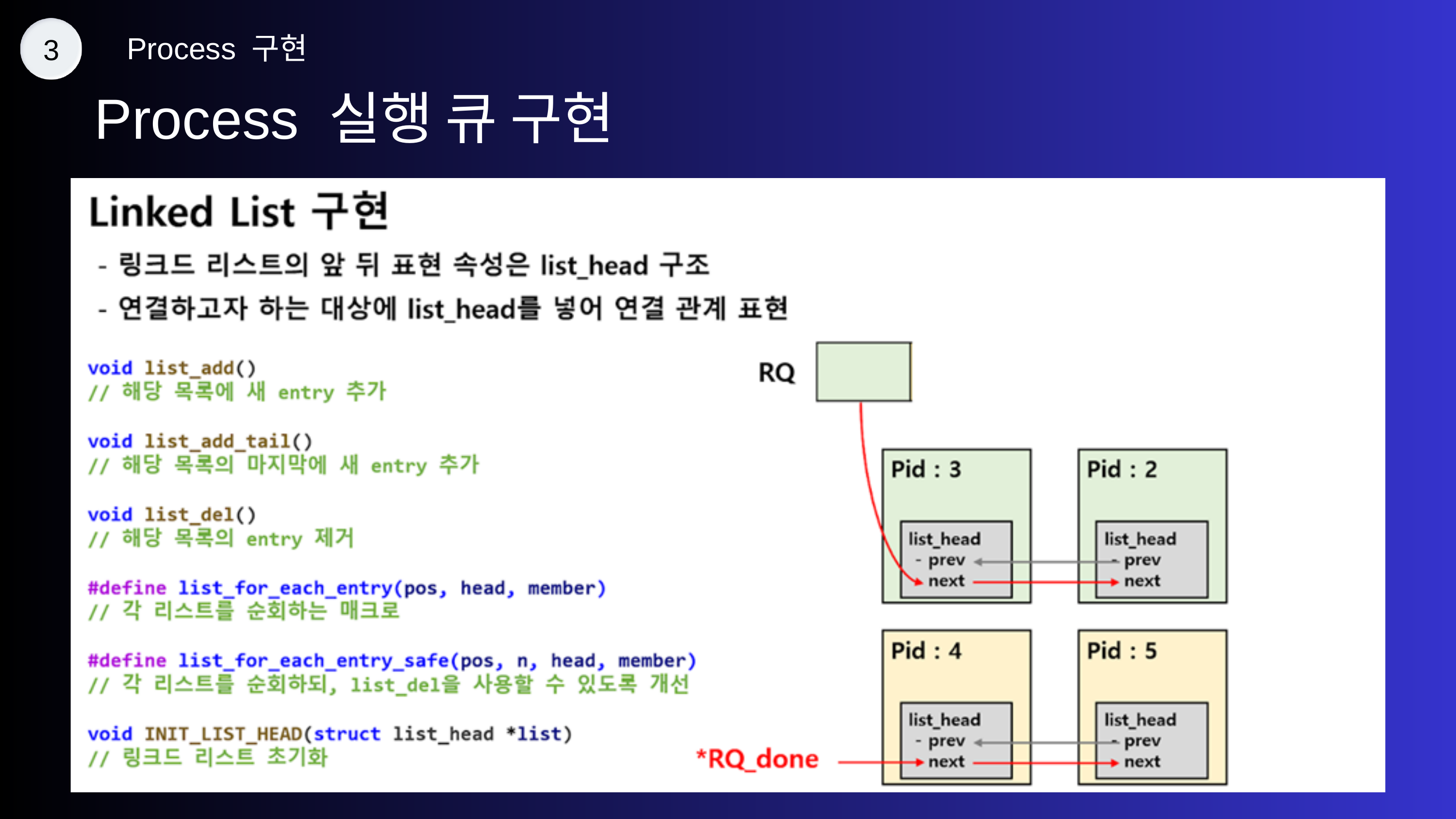

Process 구현
3
Process 실행 큐 구현